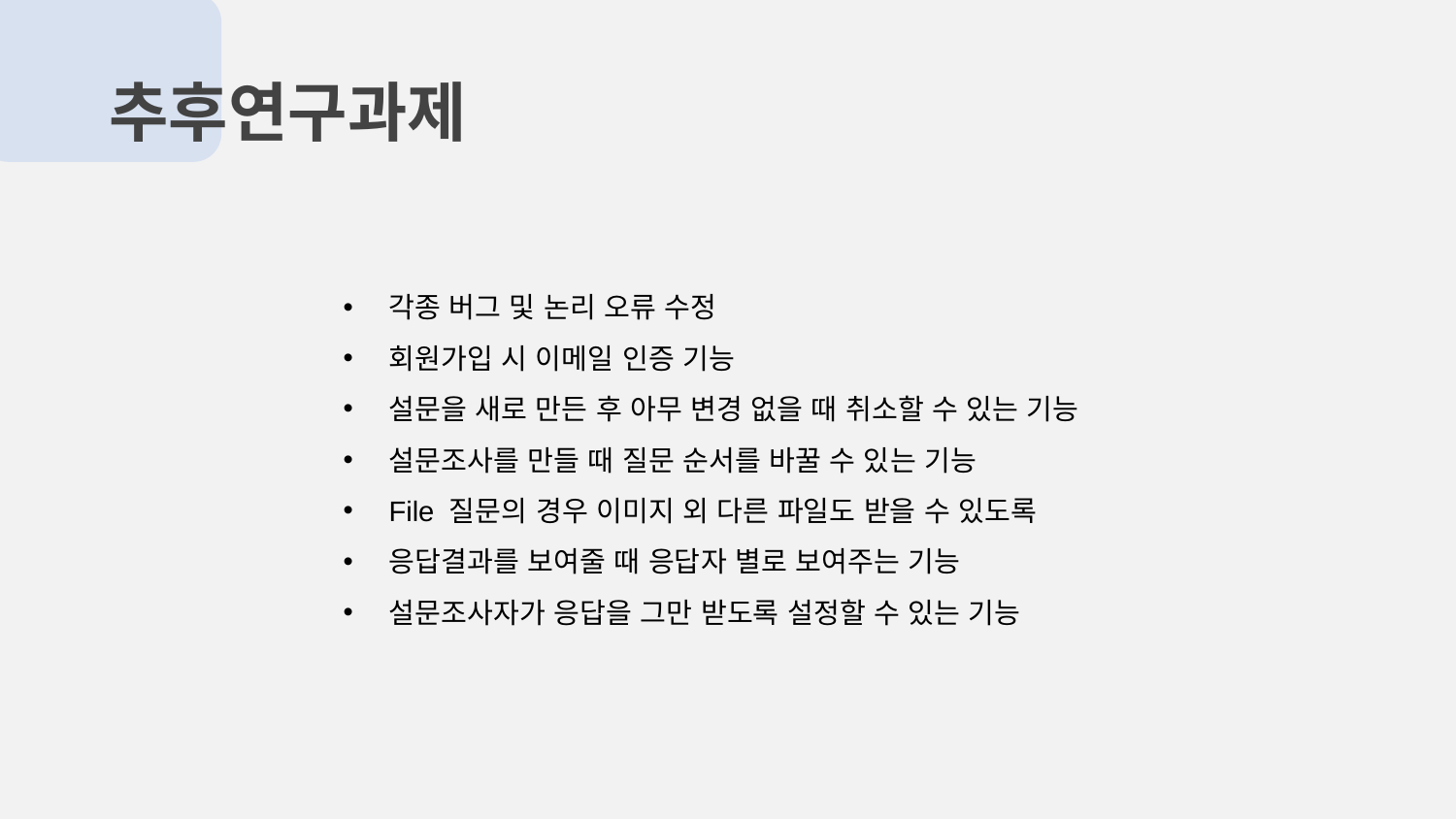

# 추후연구과제
각종 버그 및 논리 오류 수정
회원가입 시 이메일 인증 기능
설문을 새로 만든 후 아무 변경 없을 때 취소할 수 있는 기능
설문조사를 만들 때 질문 순서를 바꿀 수 있는 기능
File 질문의 경우 이미지 외 다른 파일도 받을 수 있도록
응답결과를 보여줄 때 응답자 별로 보여주는 기능
설문조사자가 응답을 그만 받도록 설정할 수 있는 기능